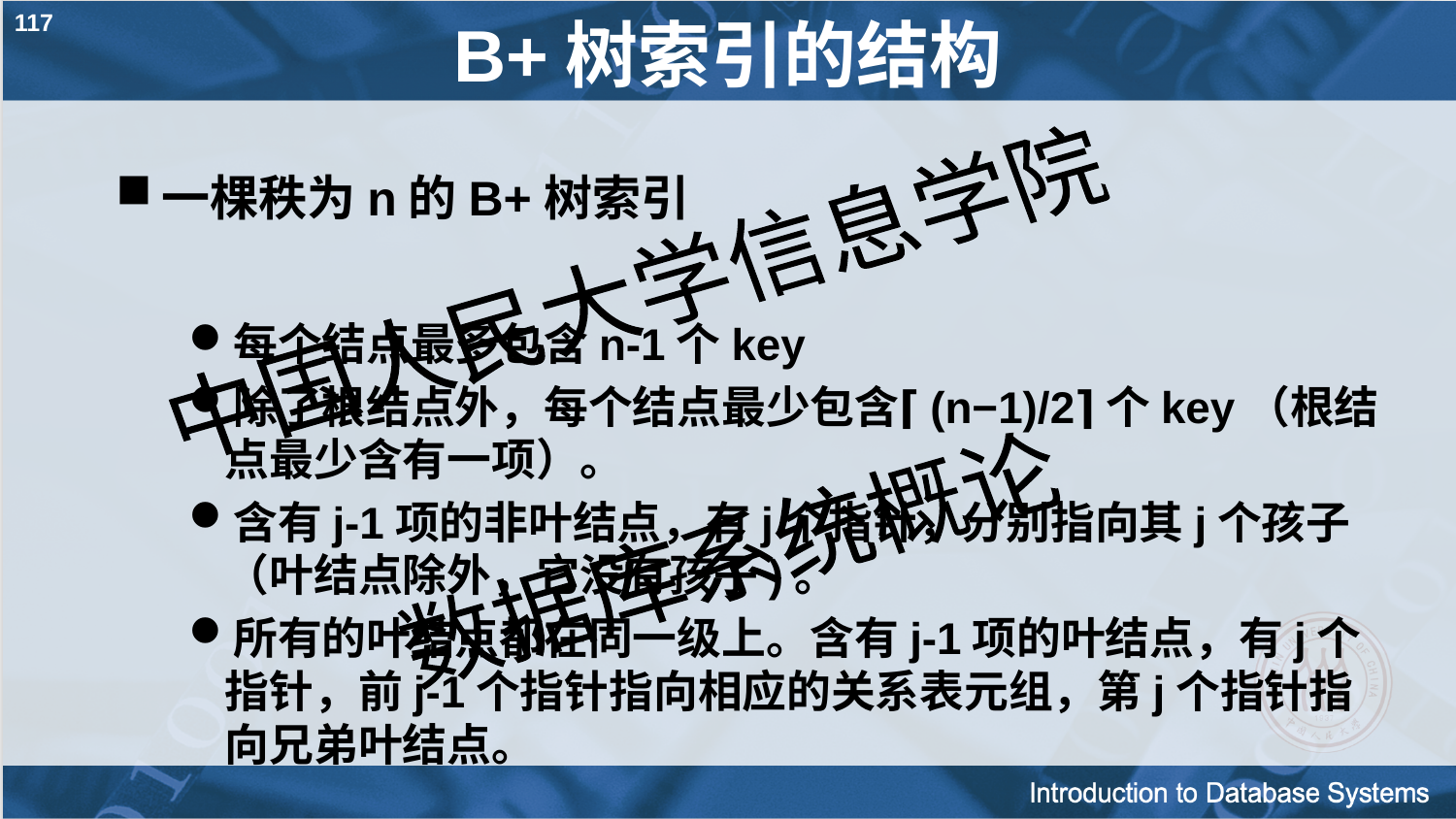

117
# B+树索引的结构
一棵秩为n的B+树索引

每个结点最多包含n-1个key
除了根结点外，每个结点最少包含⌈(n−1)/2⌉个key（根结点最少含有一项）。
含有j-1项的非叶结点，有j个指针，分别指向其j个孩子（叶结点除外，它没有孩子)。
所有的叶结点都在同一级上。含有j-1项的叶结点，有j个指针，前j-1个指针指向相应的关系表元组，第j个指针指向兄弟叶结点。